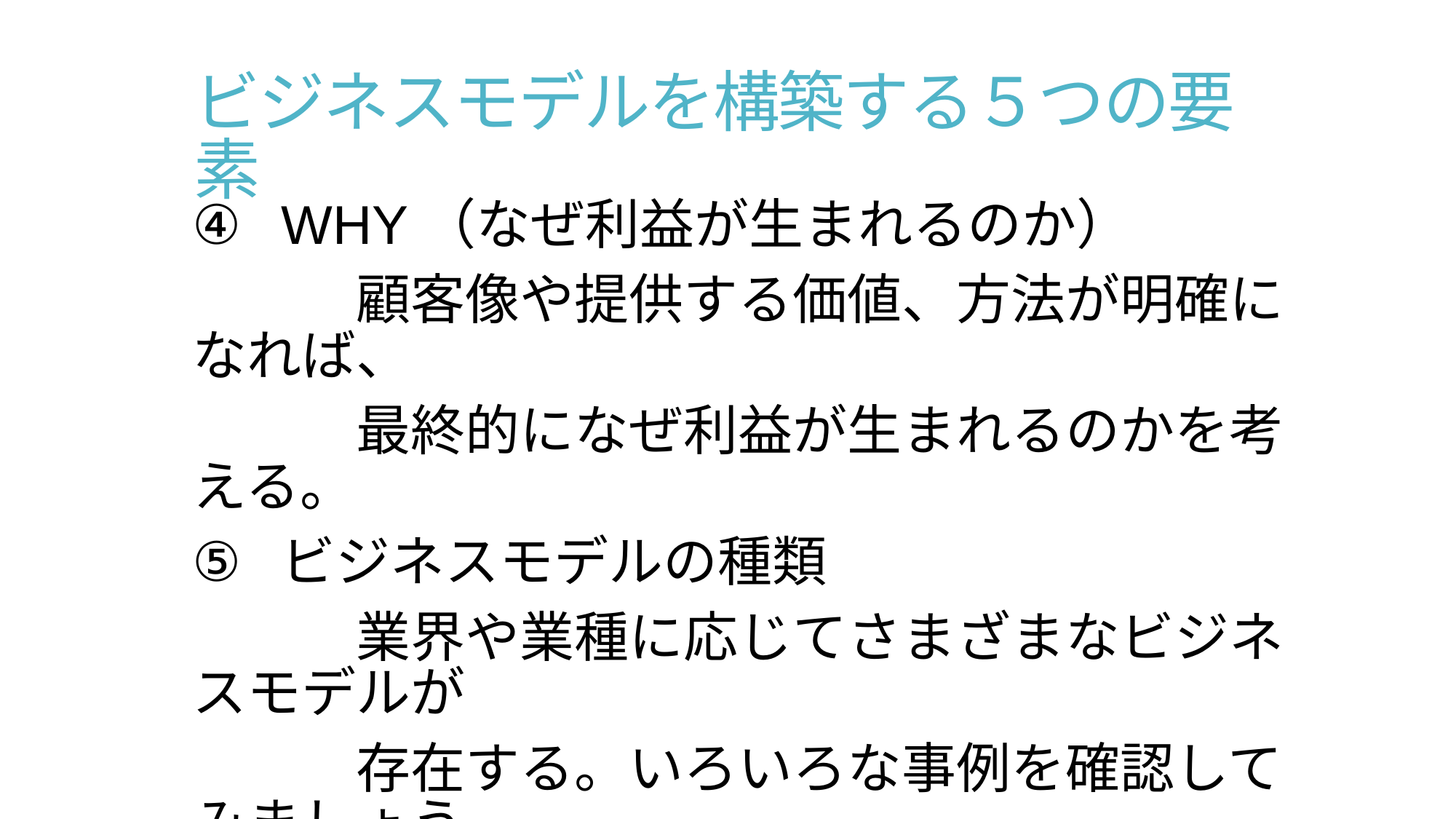

# ビジネスモデルを構築する５つの要素
WHY（なぜ利益が生まれるのか）
　　　顧客像や提供する価値、方法が明確になれば、
　　　最終的になぜ利益が生まれるのかを考える。
ビジネスモデルの種類
　　　業界や業種に応じてさまざまなビジネスモデルが
　　　存在する。いろいろな事例を確認してみましょう。